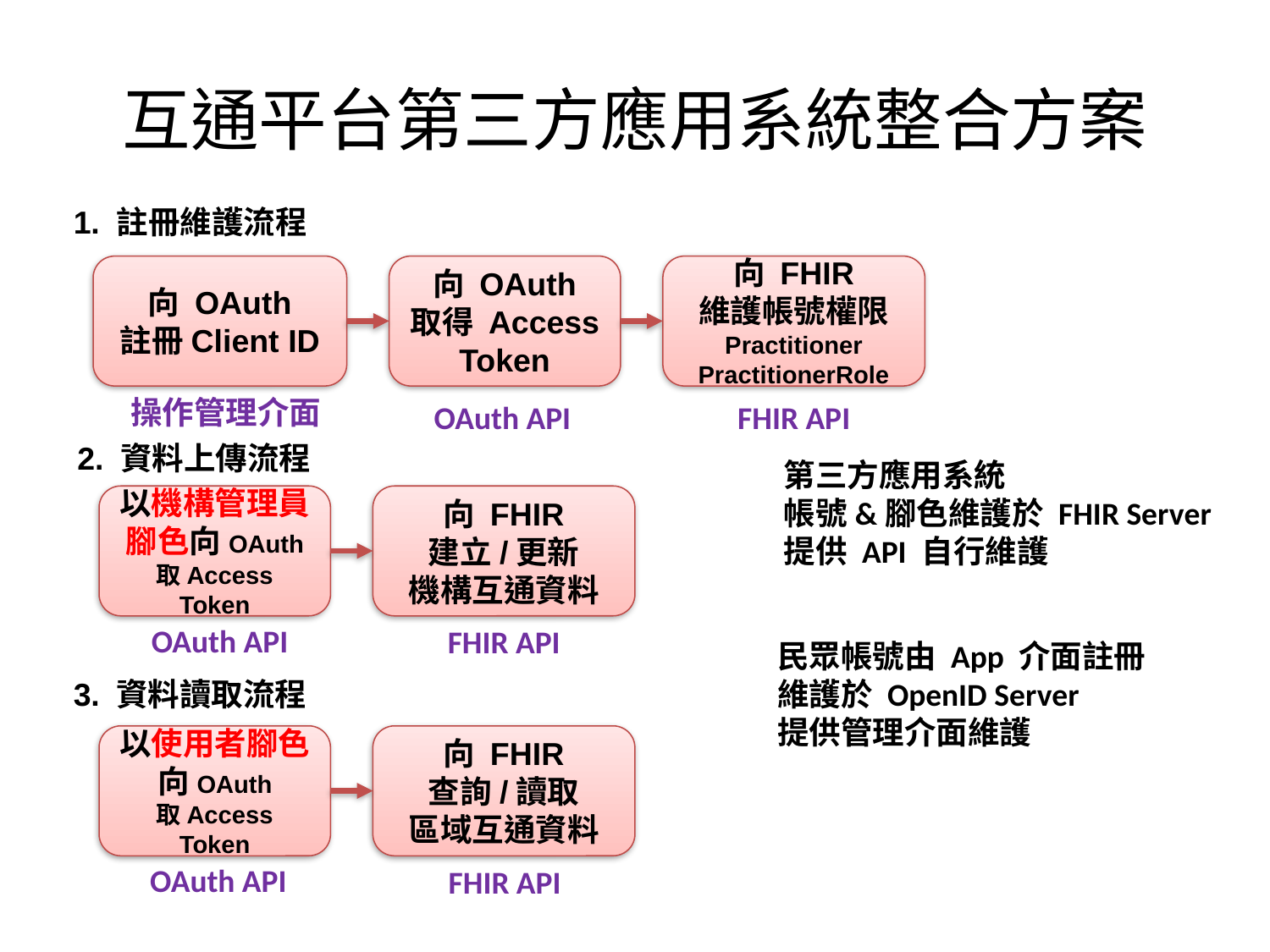

# 互通平台第三方應用系統整合方案
1. 註冊維護流程
向 OAuth
註冊Client ID
向 OAuth
取得 Access
Token
向 FHIR
維護帳號權限
Practitioner
PractitionerRole
操作管理介面
OAuth API
FHIR API
2. 資料上傳流程
第三方應用系統
帳號&腳色維護於 FHIR Server
提供 API 自行維護
以機構管理員
腳色向OAuth
取Access Token
向 FHIR
建立/更新
機構互通資料
OAuth API
FHIR API
民眾帳號由 App 介面註冊
維護於 OpenID Server
提供管理介面維護
3. 資料讀取流程
以使用者腳色向OAuth
取Access Token
向 FHIR
查詢/讀取
區域互通資料
OAuth API
FHIR API